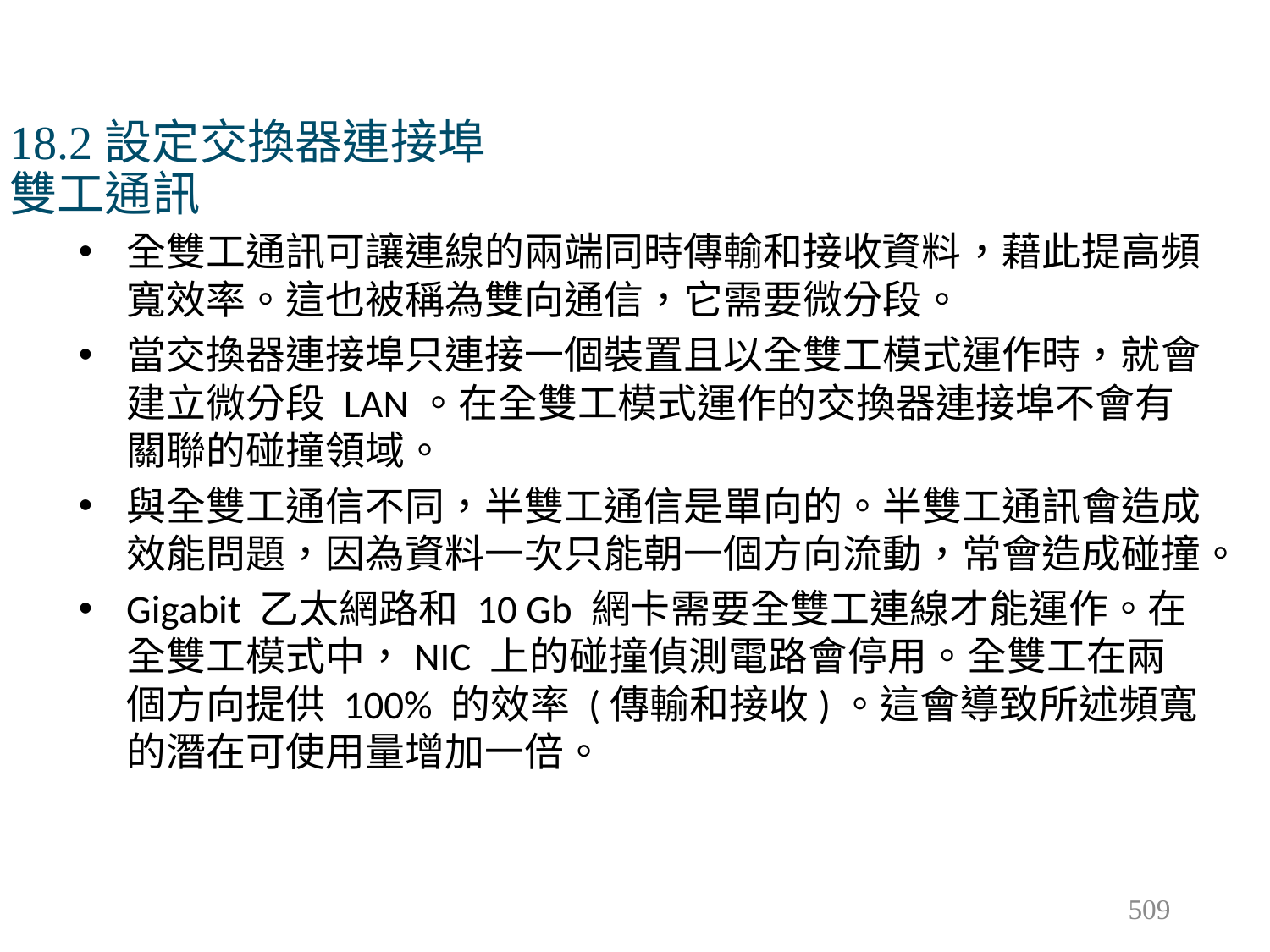

# 18.2設定交換器連接埠 雙工通訊
全雙工通訊可讓連線的兩端同時傳輸和接收資料，藉此提高頻寬效率。這也被稱為雙向通信，它需要微分段。
當交換器連接埠只連接一個裝置且以全雙工模式運作時，就會建立微分段 LAN。在全雙工模式運作的交換器連接埠不會有關聯的碰撞領域。
與全雙工通信不同，半雙工通信是單向的。半雙工通訊會造成效能問題，因為資料一次只能朝一個方向流動，常會造成碰撞。
Gigabit 乙太網路和 10 Gb 網卡需要全雙工連線才能運作。在全雙工模式中，NIC 上的碰撞偵測電路會停用。全雙工在兩個方向提供 100% 的效率 (傳輸和接收)。這會導致所述頻寬的潛在可使用量增加一倍。
509